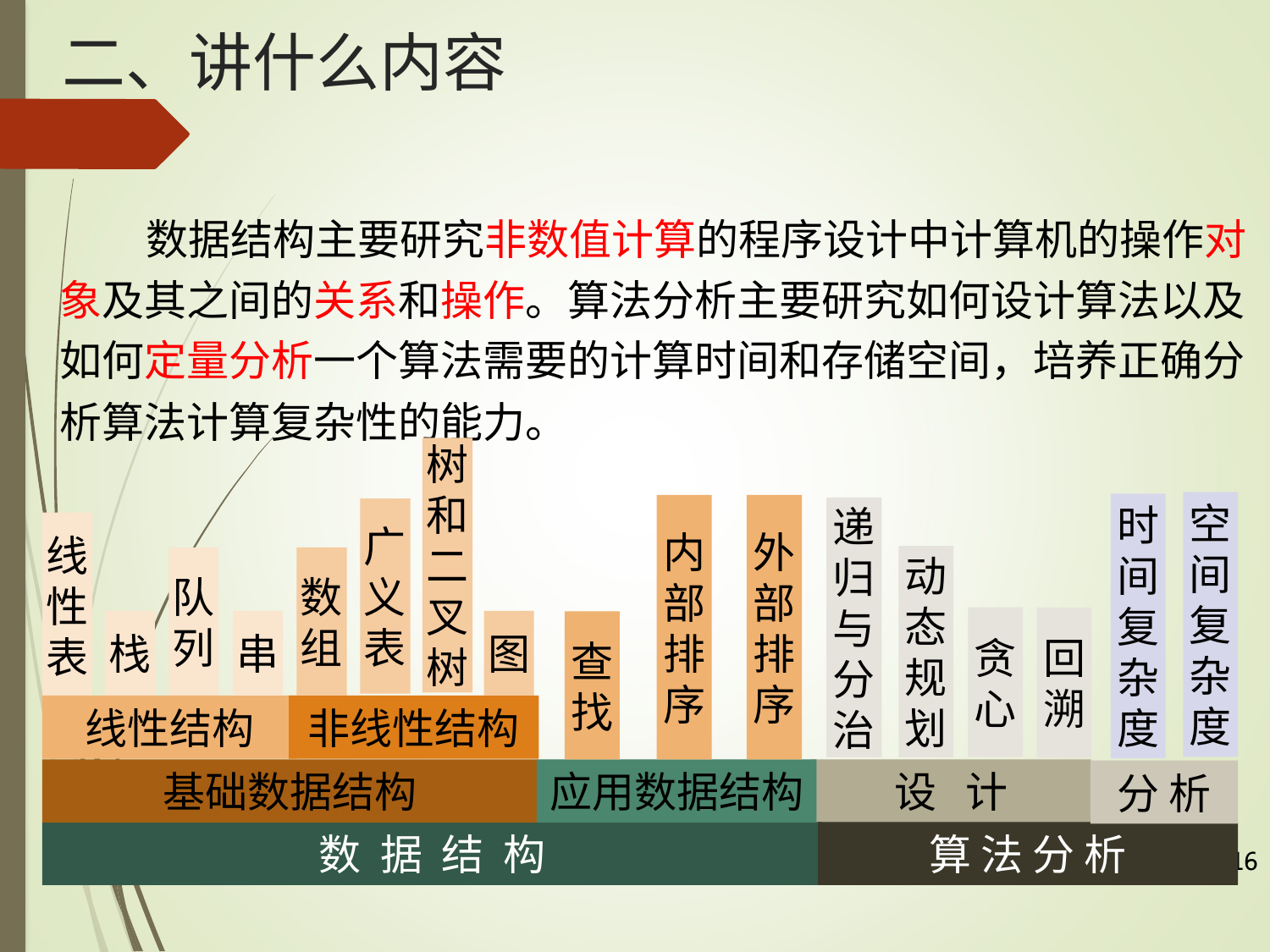

# 二、讲什么内容
16
        数据结构主要研究非数值计算的程序设计中计算机的操作对象及其之间的关系和操作。算法分析主要研究如何设计算法以及如何定量分析一个算法需要的计算时间和存储空间，培养正确分析算法计算复杂性的能力。
树
和
二
叉
树
空
间
复
杂
度
时
间
复
杂
度
内
部
排
序
外
部
排
序
递
归
与
分
治
广
义
表
线
性
表
动
态
规
划
队
列
数
组
贪
心
回
溯
栈
串
图
查
找
线性结构
非线性结构
基础数据结构
应用数据结构
设   计
分 析
数  据  结  构
算 法 分 析
16